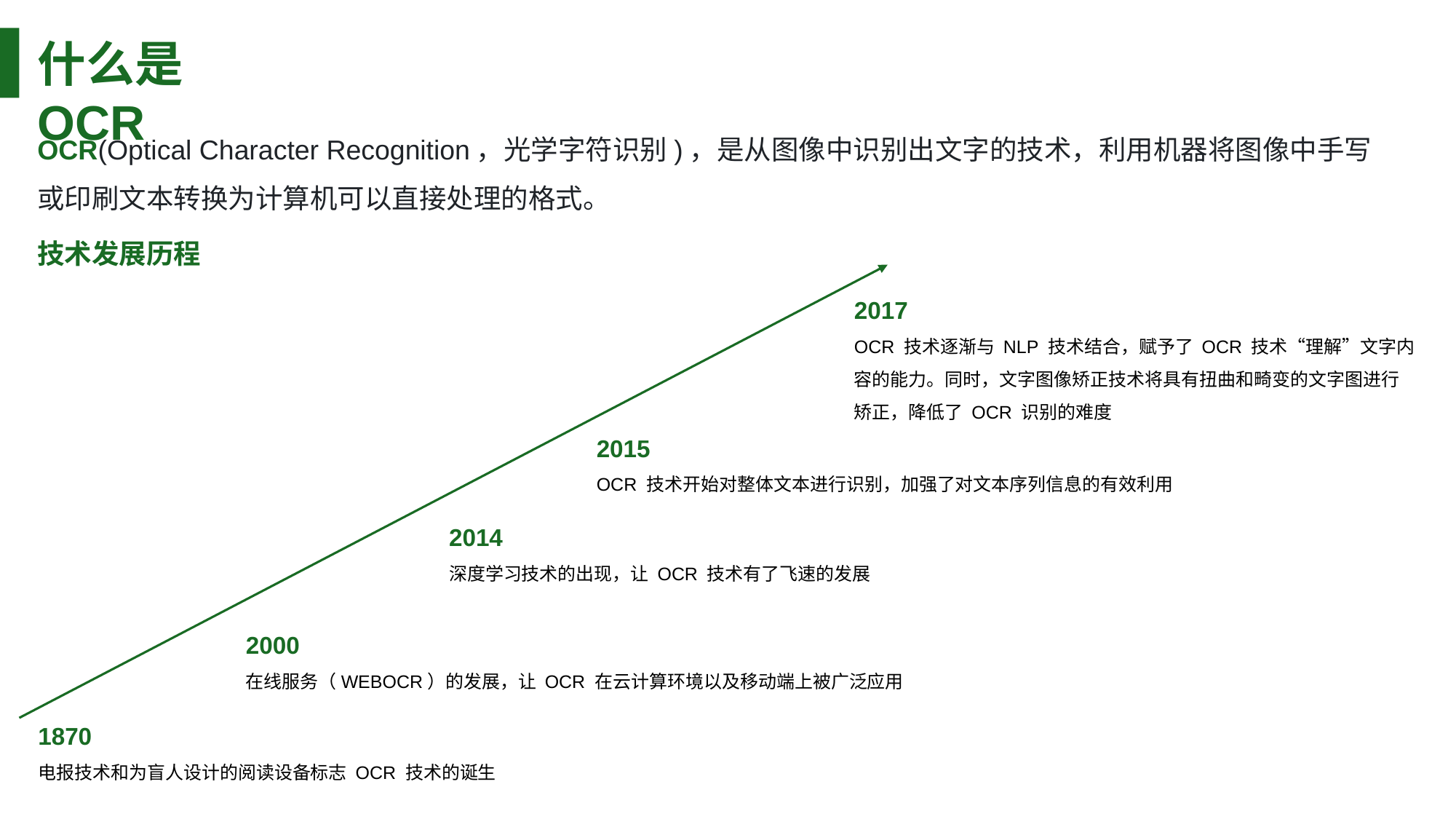

什么是 OCR
OCR(Optical Character Recognition，光学字符识别)，是从图像中识别出文字的技术，利用机器将图像中手写或印刷文本转换为计算机可以直接处理的格式。
技术发展历程
2017
OCR 技术逐渐与 NLP 技术结合，赋予了 OCR 技术“理解”文字内容的能力。同时，文字图像矫正技术将具有扭曲和畸变的文字图进行矫正，降低了 OCR 识别的难度
2015
OCR 技术开始对整体文本进行识别，加强了对文本序列信息的有效利用
2014
深度学习技术的出现，让 OCR 技术有了飞速的发展
2000
在线服务（WEBOCR）的发展，让 OCR 在云计算环境以及移动端上被广泛应用
1870
电报技术和为盲人设计的阅读设备标志 OCR 技术的诞生